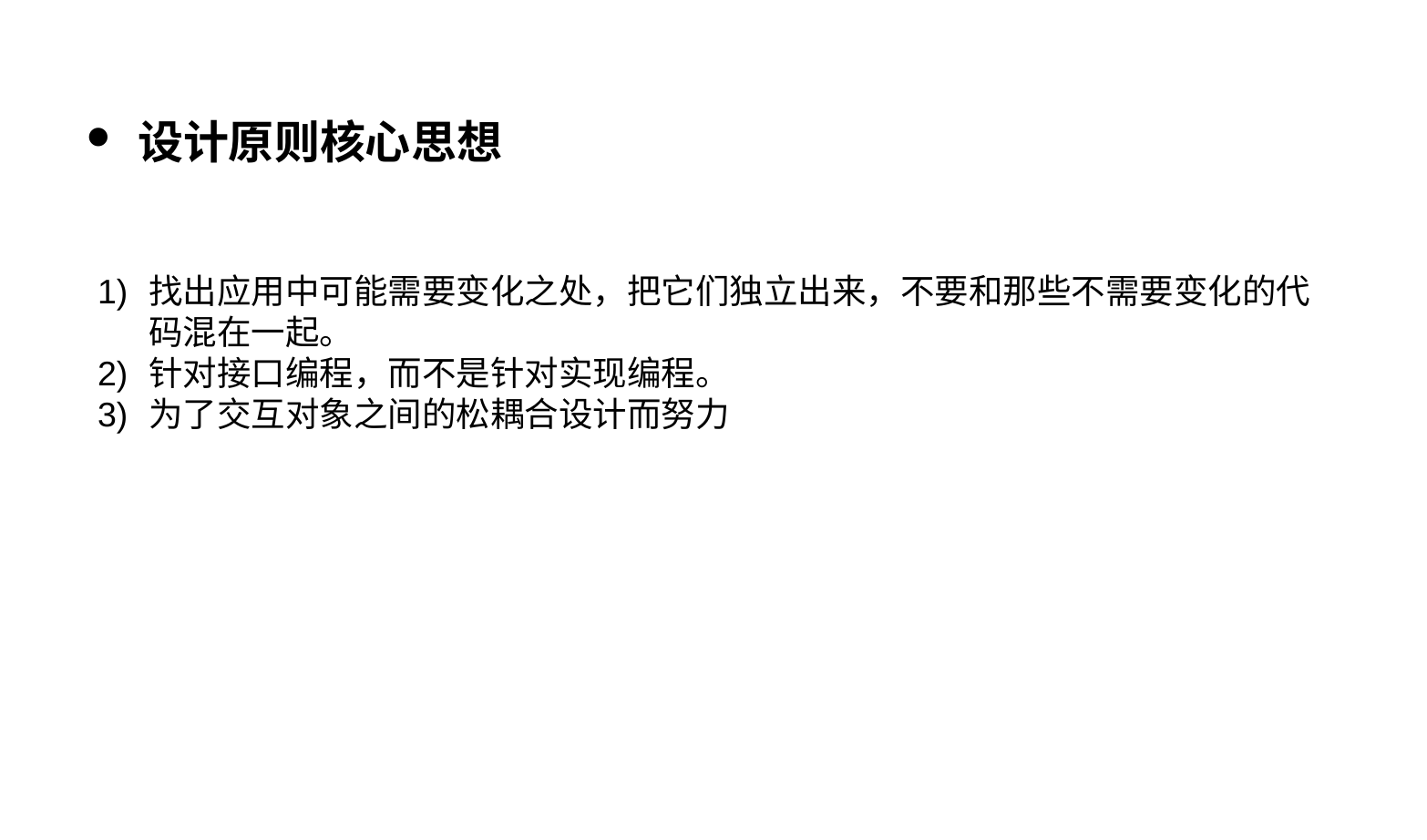

设计原则核心思想

找出应用中可能需要变化之处，把它们独立出来，不要和那些不需要变化的代码混在一起。
针对接口编程，而不是针对实现编程。
为了交互对象之间的松耦合设计而努力